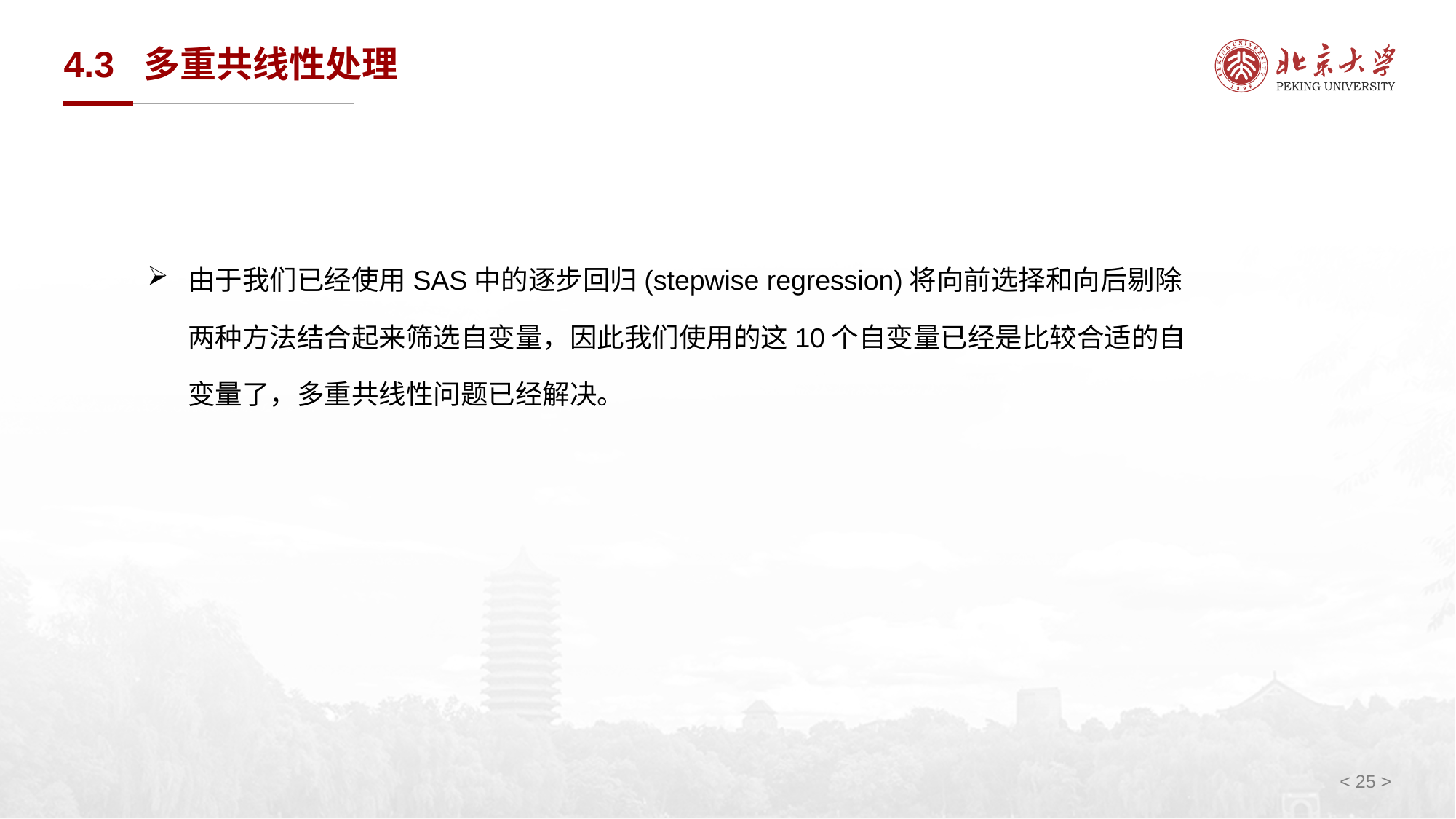

# 4.3  多重共线性处理
由于我们已经使用SAS中的逐步回归(stepwise regression)将向前选择和向后剔除两种方法结合起来筛选自变量，因此我们使用的这10个自变量已经是比较合适的自变量了，多重共线性问题已经解决。
< 25 >